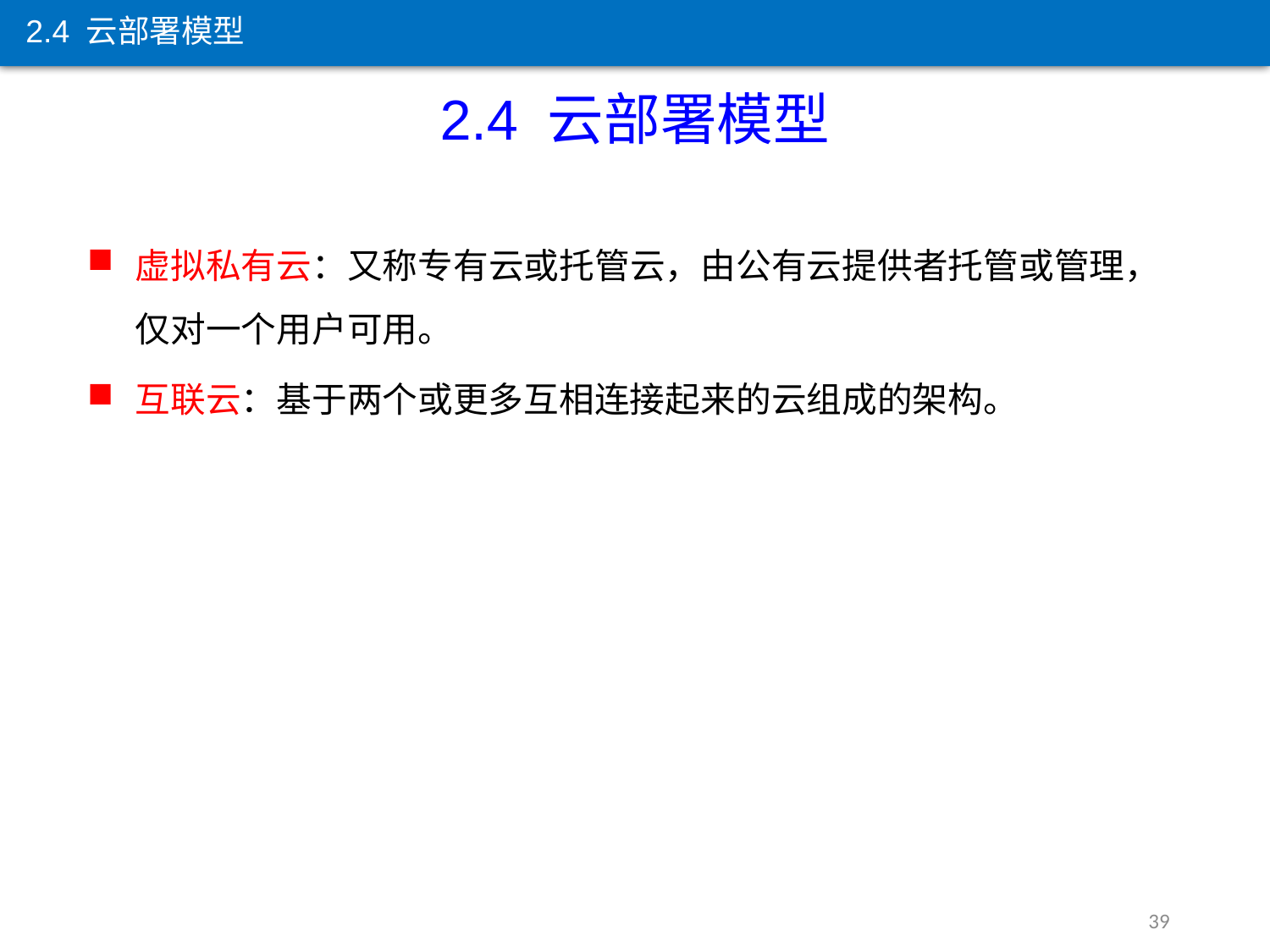

2.4 云部署模型
2.4 云部署模型
虚拟私有云：又称专有云或托管云，由公有云提供者托管或管理，仅对一个用户可用。
互联云：基于两个或更多互相连接起来的云组成的架构。
39